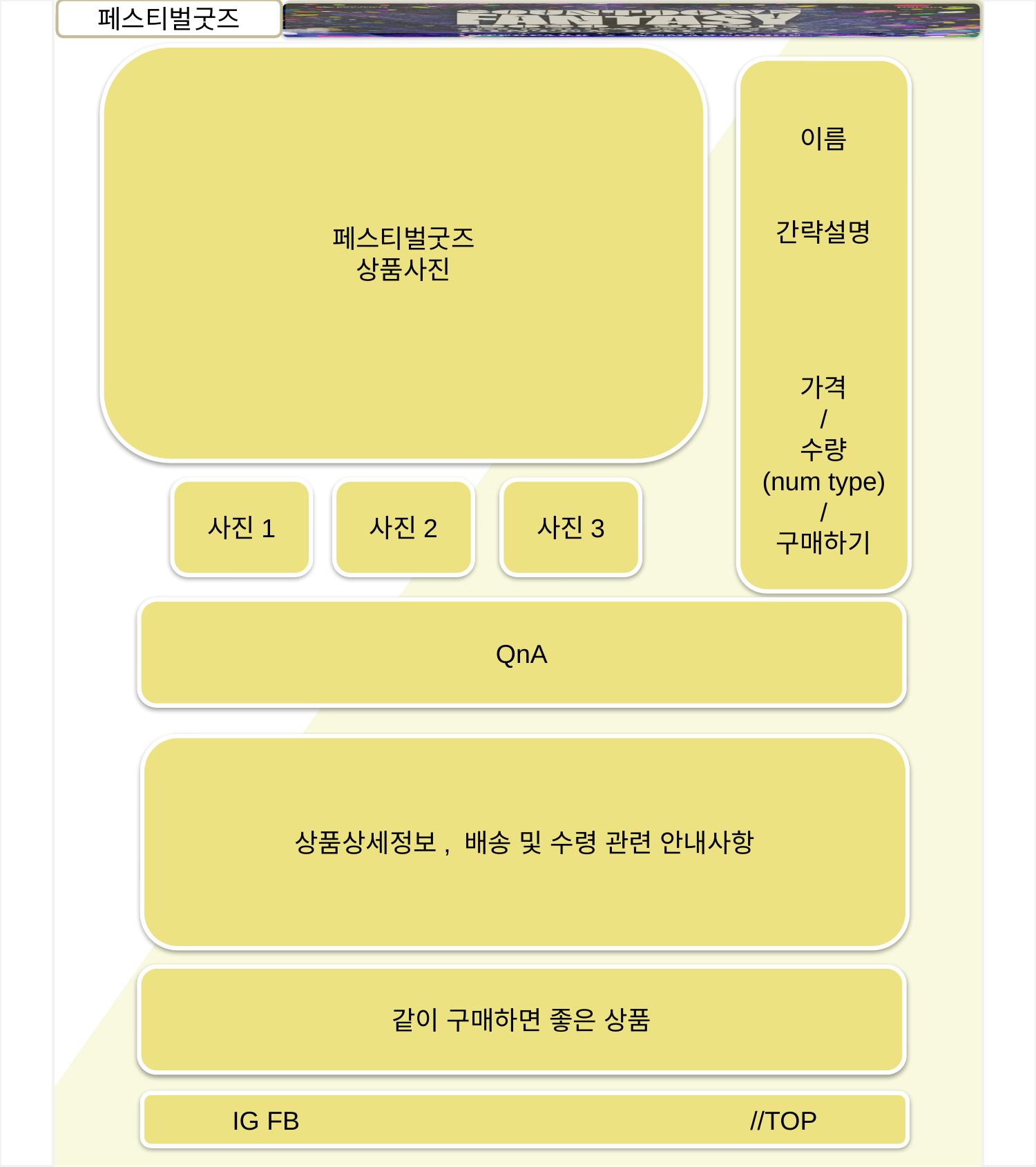

페스티벌굿즈

페스티벌굿즈
상품사진

이름

간략설명

가격
/
수량
(num type)
/
구매하기

사진1
사진2
사진3
QnA
상품상세정보, 배송 및 수령 관련 안내사항
같이 구매하면 좋은 상품
IG FB 					//TOP